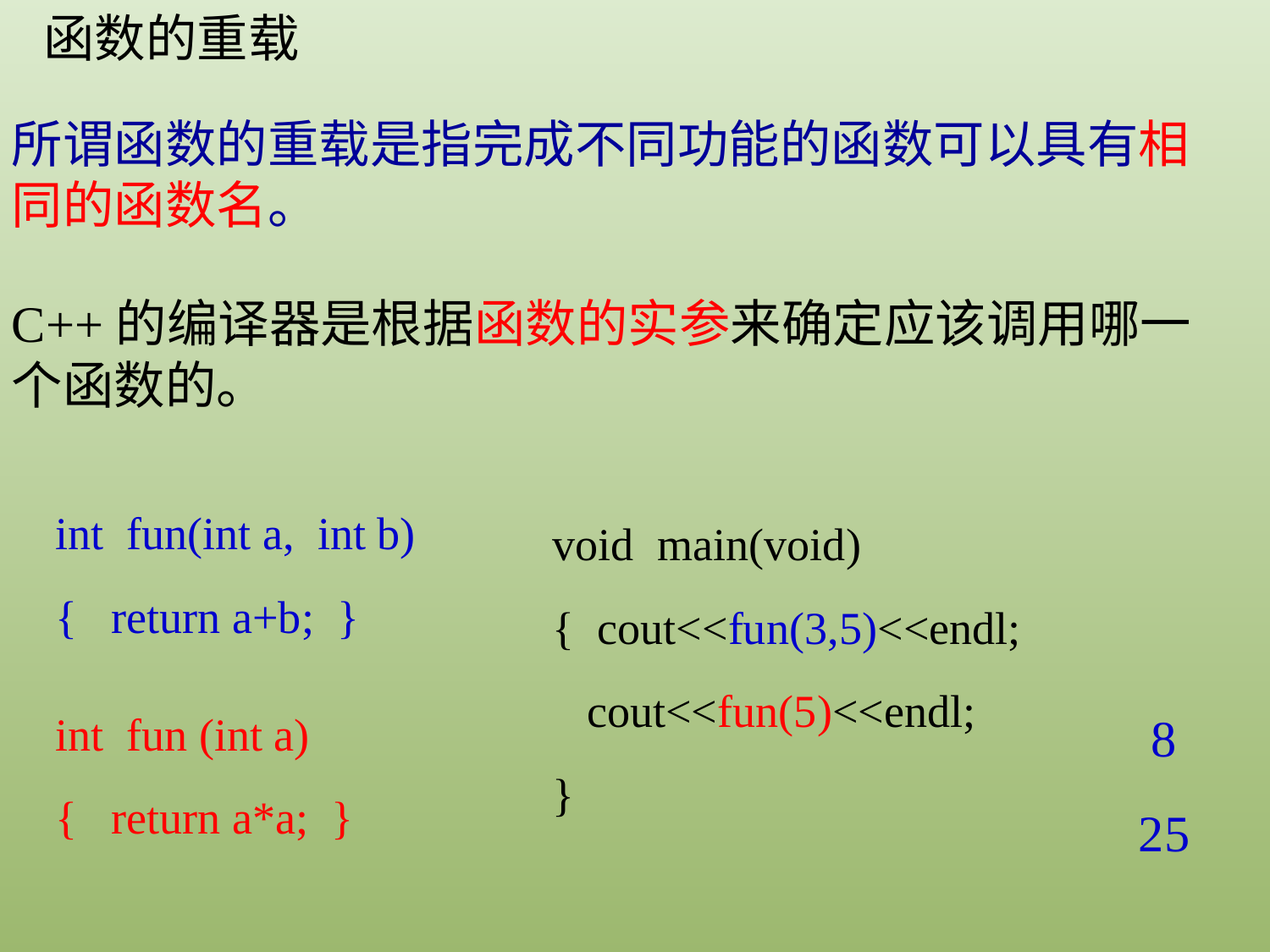

函数的重载
所谓函数的重载是指完成不同功能的函数可以具有相同的函数名。
C++的编译器是根据函数的实参来确定应该调用哪一个函数的。
int  fun(int a,  int b)
{   return a+b;  }
void  main(void)
{  cout<<fun(3,5)<<endl;
   cout<<fun(5)<<endl;
}
8
int  fun (int a)
{   return a*a;  }
25
837